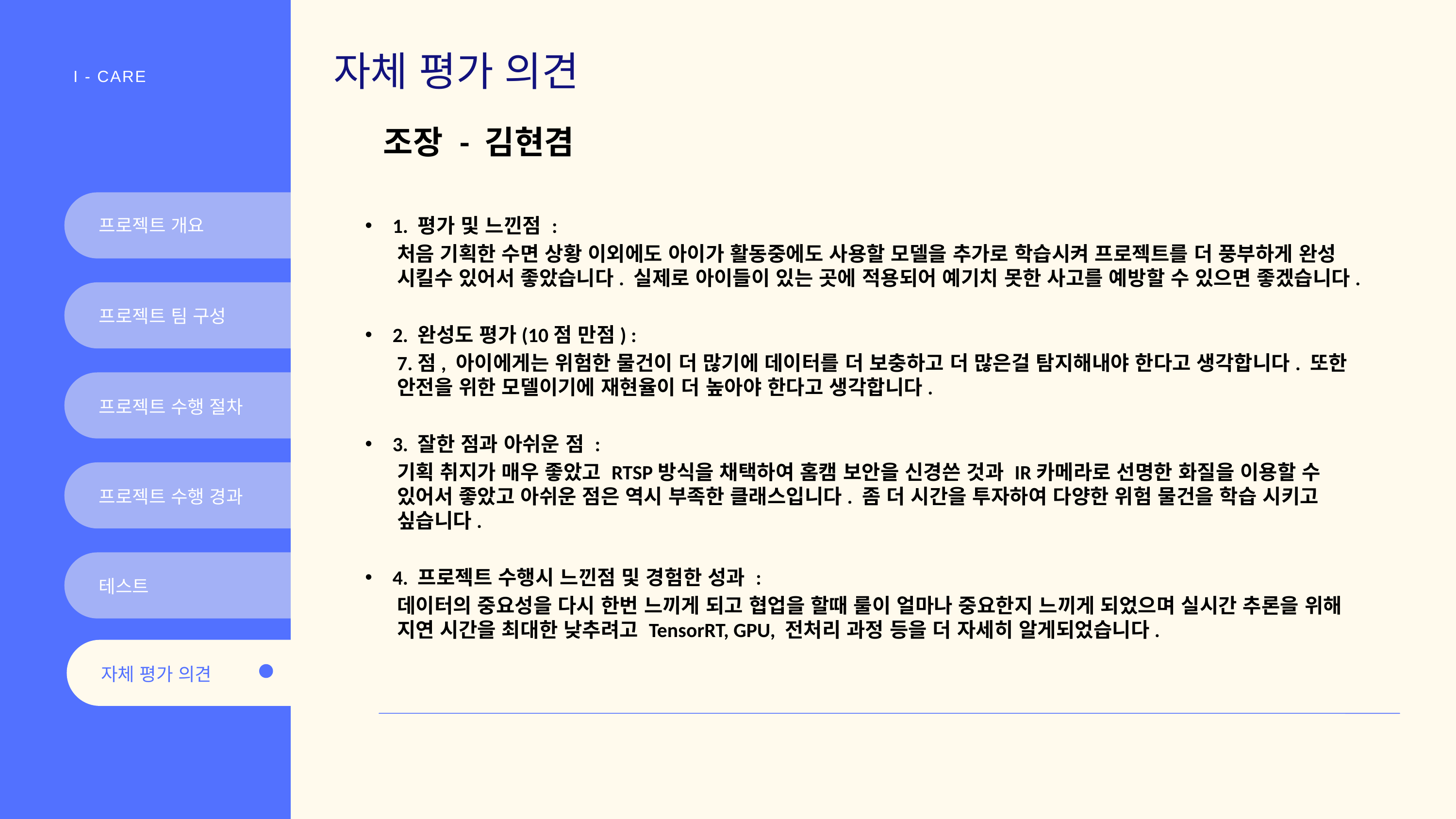

자체 평가 의견
I - CARE
조장 - 김현겸

1. 평가 및 느낀점 :
처음 기획한 수면 상황 이외에도 아이가 활동중에도 사용할 모델을 추가로 학습시켜 프로젝트를 더 풍부하게 완성 시킬수 있어서 좋았습니다. 실제로 아이들이 있는 곳에 적용되어 예기치 못한 사고를 예방할 수 있으면 좋겠습니다.

2. 완성도 평가(10점 만점) :
7.점, 아이에게는 위험한 물건이 더 많기에 데이터를 더 보충하고 더 많은걸 탐지해내야 한다고 생각합니다. 또한 안전을 위한 모델이기에 재현율이 더 높아야 한다고 생각합니다.

3. 잘한 점과 아쉬운 점 :
기획 취지가 매우 좋았고 RTSP방식을 채택하여 홈캠 보안을 신경쓴 것과 IR카메라로 선명한 화질을 이용할 수 있어서 좋았고 아쉬운 점은 역시 부족한 클래스입니다. 좀 더 시간을 투자하여 다양한 위험 물건을 학습 시키고 싶습니다.

4. 프로젝트 수행시 느낀점 및 경험한 성과 :
데이터의 중요성을 다시 한번 느끼게 되고 협업을 할때 룰이 얼마나 중요한지 느끼게 되었으며 실시간 추론을 위해 지연 시간을 최대한 낮추려고 TensorRT, GPU, 전처리 과정 등을 더 자세히 알게되었습니다.
프로젝트 개요

프로젝트 팀 구성

프로젝트 수행 절차

프로젝트 수행 경과

테스트

자체 평가 의견